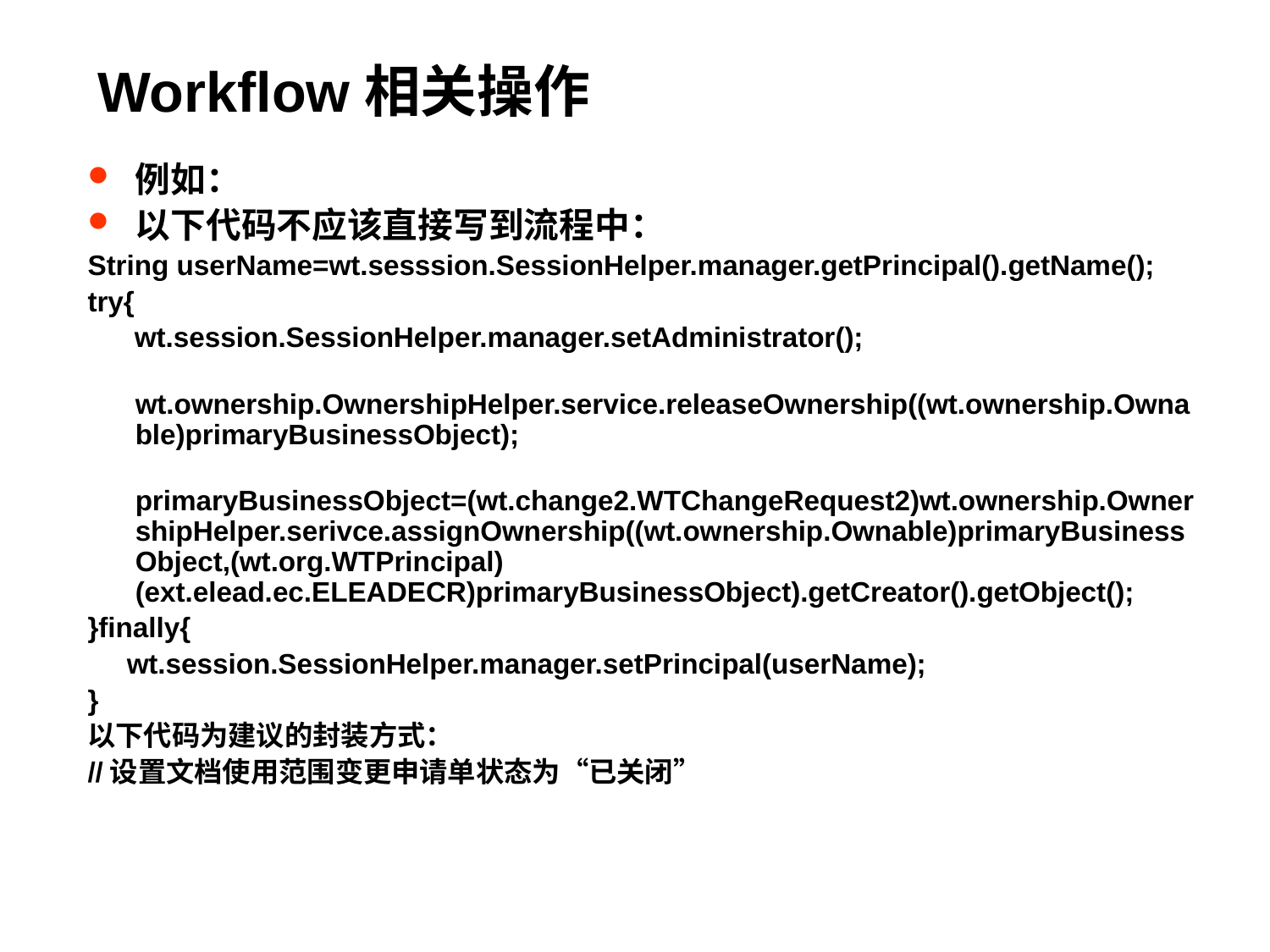

# Workflow相关操作
例如：
以下代码不应该直接写到流程中：
String userName=wt.sesssion.SessionHelper.manager.getPrincipal().getName();
try{
      wt.session.SessionHelper.manager.setAdministrator();
  wt.ownership.OwnershipHelper.service.releaseOwnership((wt.ownership.Ownable)primaryBusinessObject);
      primaryBusinessObject=(wt.change2.WTChangeRequest2)wt.ownership.OwnershipHelper.serivce.assignOwnership((wt.ownership.Ownable)primaryBusinessObject,(wt.org.WTPrincipal)(ext.elead.ec.ELEADECR)primaryBusinessObject).getCreator().getObject();
}finally{
     wt.session.SessionHelper.manager.setPrincipal(userName);
}
以下代码为建议的封装方式：
//设置文档使用范围变更申请单状态为“已关闭”